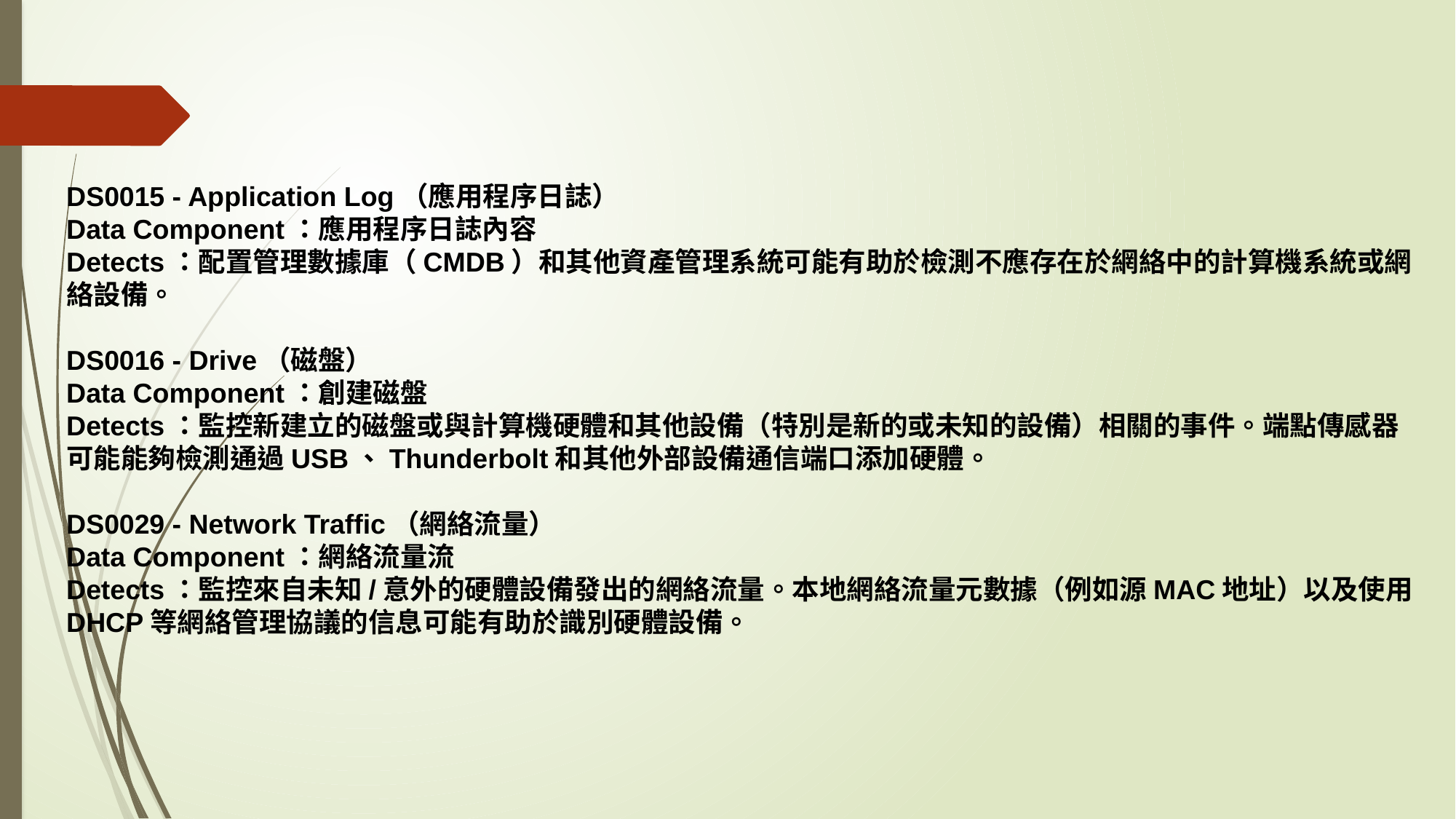

DS0015 - Application Log（應用程序日誌）
Data Component：應用程序日誌內容
Detects：配置管理數據庫（CMDB）和其他資產管理系統可能有助於檢測不應存在於網絡中的計算機系統或網絡設備。

DS0016 - Drive（磁盤）
Data Component：創建磁盤
Detects：監控新建立的磁盤或與計算機硬體和其他設備（特別是新的或未知的設備）相關的事件。端點傳感器可能能夠檢測通過USB、Thunderbolt和其他外部設備通信端口添加硬體。

DS0029 - Network Traffic（網絡流量）
Data Component：網絡流量流
Detects：監控來自未知/意外的硬體設備發出的網絡流量。本地網絡流量元數據（例如源MAC地址）以及使用DHCP等網絡管理協議的信息可能有助於識別硬體設備。